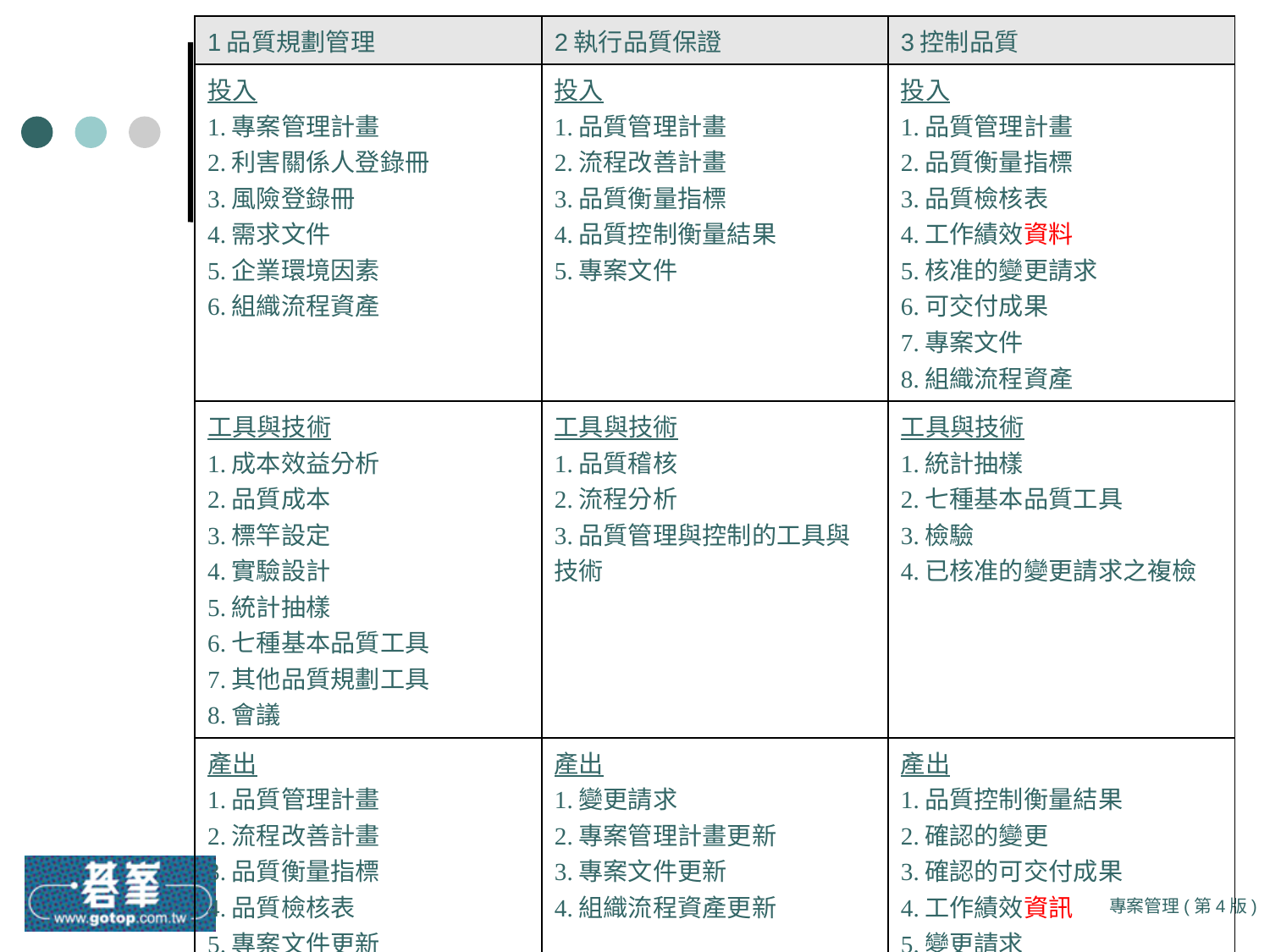

| 1品質規劃管理 | 2執行品質保證 | 3控制品質 |
| --- | --- | --- |
| 投入 1.專案管理計畫 2.利害關係人登錄冊 3.風險登錄冊 4.需求文件 5.企業環境因素 6.組織流程資產 | 投入 1.品質管理計畫 2.流程改善計畫 3.品質衡量指標 4.品質控制衡量結果 5.專案文件 | 投入 1.品質管理計畫 2.品質衡量指標 3.品質檢核表 4.工作績效資料 5.核准的變更請求 6.可交付成果 7.專案文件 8.組織流程資產 |
| 工具與技術 1.成本效益分析 2.品質成本 3.標竿設定 4.實驗設計 5.統計抽樣 6.七種基本品質工具 7.其他品質規劃工具 8.會議 | 工具與技術 1.品質稽核 2.流程分析 3.品質管理與控制的工具與技術 | 工具與技術 1.統計抽樣 2.七種基本品質工具 3.檢驗 4.已核准的變更請求之複檢 |
| 產出 1.品質管理計畫 2.流程改善計畫 3.品質衡量指標 4.品質檢核表 5.專案文件更新 | 產出 1.變更請求 2.專案管理計畫更新 3.專案文件更新 4.組織流程資產更新 | 產出 1.品質控制衡量結果 2.確認的變更 3.確認的可交付成果 4.工作績效資訊 5.變更請求 6.專案管理計畫更新 7.專案文件更新 8.組織流程資產更新 |
專案管理(第4版)